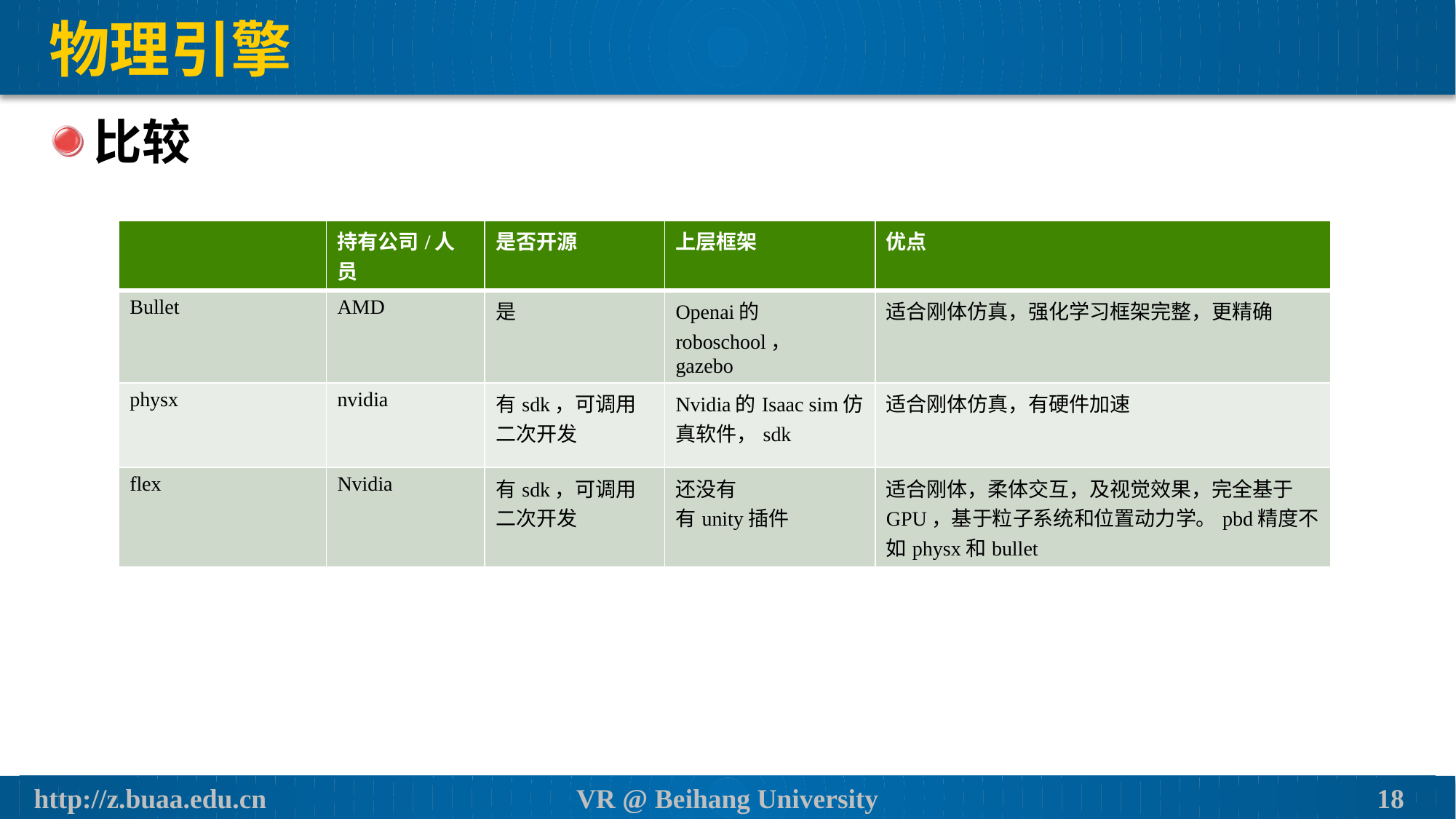

# 物理引擎
比较
|  | 持有公司/人员 | 是否开源 | 上层框架 | 优点 |
| --- | --- | --- | --- | --- |
| Bullet | AMD | 是 | Openai的roboschool， gazebo | 适合刚体仿真，强化学习框架完整，更精确 |
| physx | nvidia | 有sdk，可调用二次开发 | Nvidia的Isaac sim仿真软件，sdk | 适合刚体仿真，有硬件加速 |
| flex | Nvidia | 有sdk，可调用二次开发 | 还没有 有unity插件 | 适合刚体，柔体交互，及视觉效果，完全基于GPU，基于粒子系统和位置动力学。pbd精度不如physx和bullet |